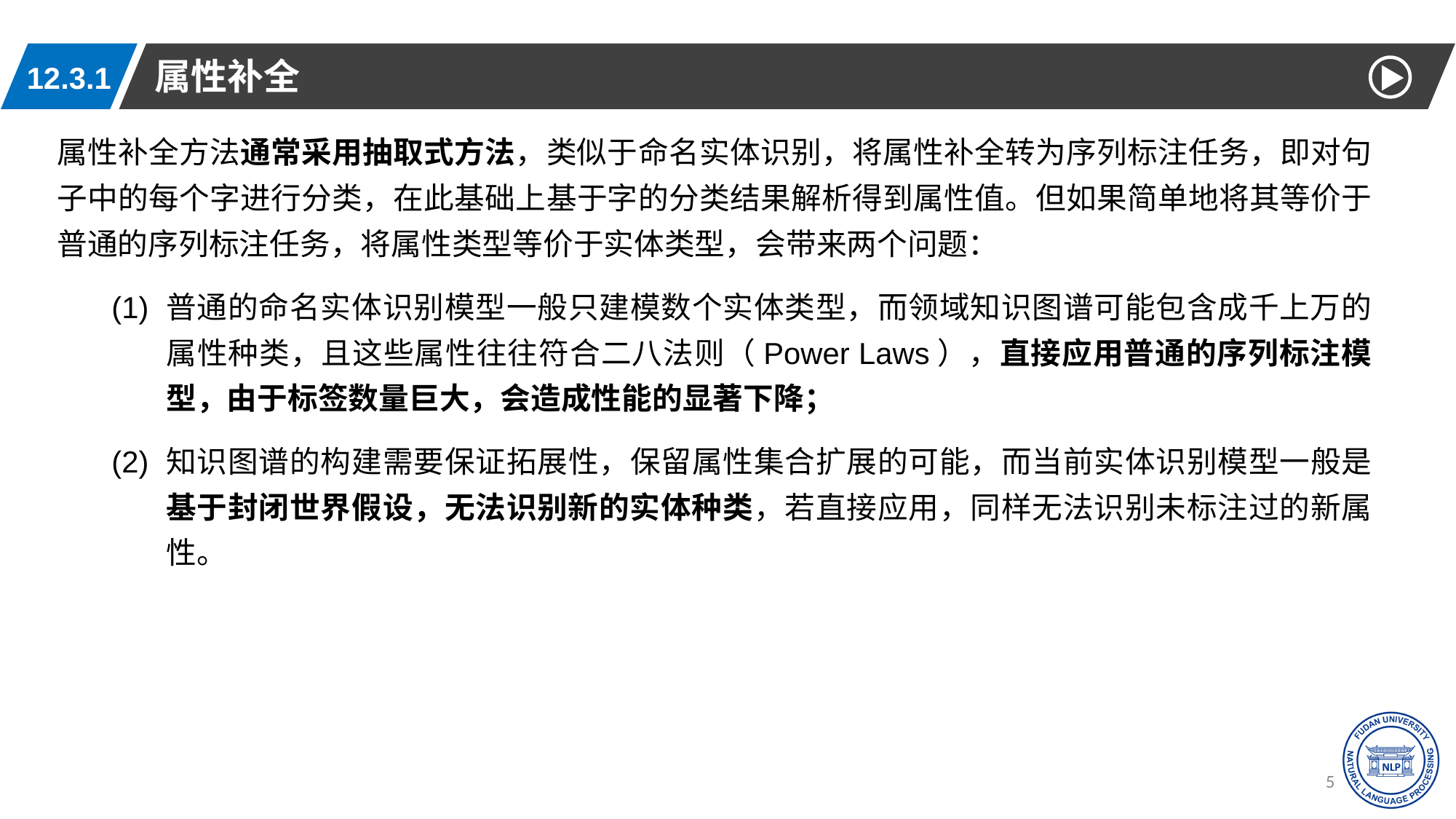

属性补全
12.3.1

属性补全方法通常采用抽取式方法，类似于命名实体识别，将属性补全转为序列标注任务，即对句子中的每个字进行分类，在此基础上基于字的分类结果解析得到属性值。但如果简单地将其等价于普通的序列标注任务，将属性类型等价于实体类型，会带来两个问题：
普通的命名实体识别模型一般只建模数个实体类型，而领域知识图谱可能包含成千上万的属性种类，且这些属性往往符合二八法则（Power Laws），直接应用普通的序列标注模型，由于标签数量巨大，会造成性能的显著下降；
知识图谱的构建需要保证拓展性，保留属性集合扩展的可能，而当前实体识别模型一般是基于封闭世界假设，无法识别新的实体种类，若直接应用，同样无法识别未标注过的新属性。
51